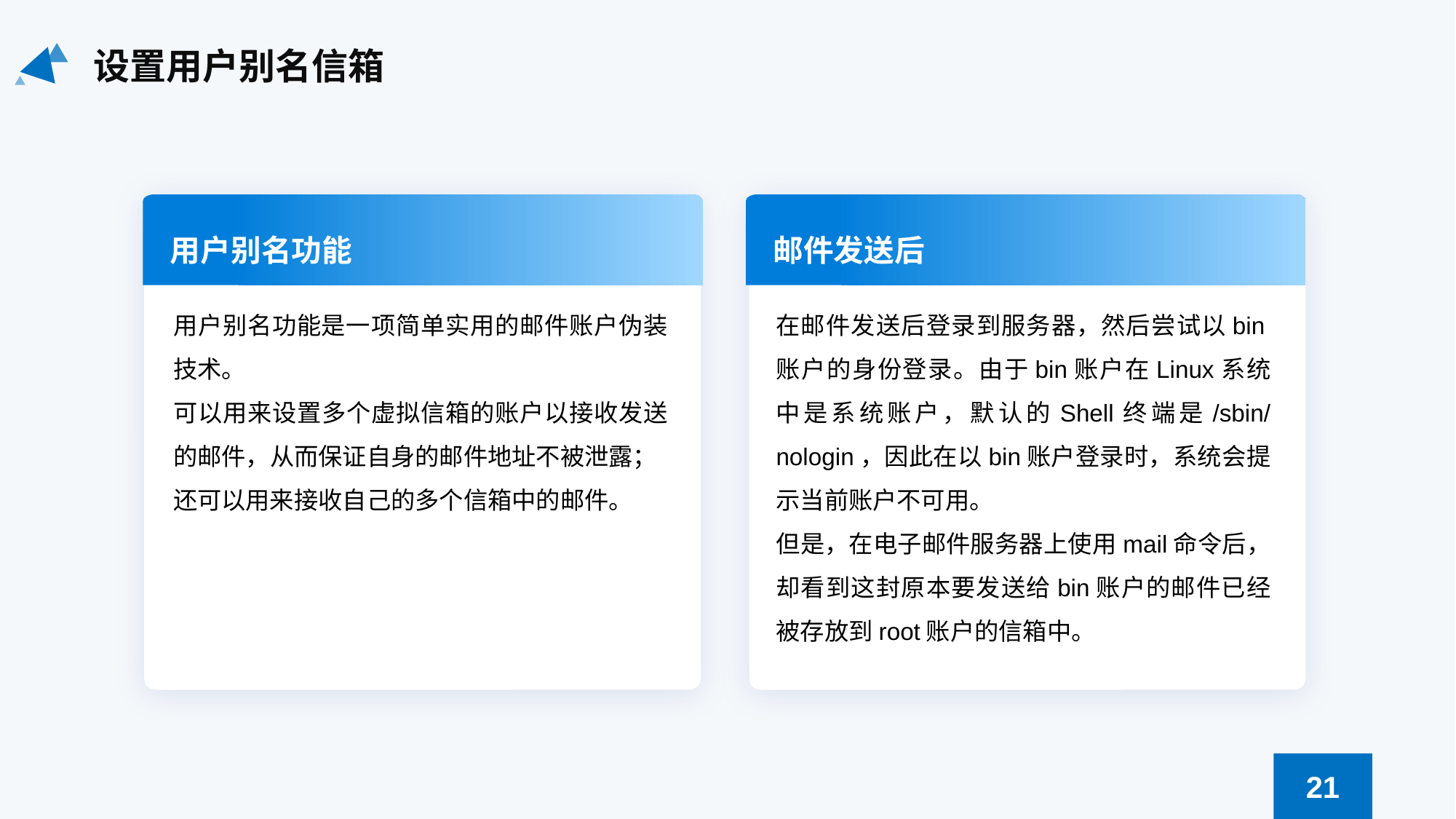

设置用户别名信箱

用户别名功能
邮件发送后
用户别名功能是一项简单实用的邮件账户伪装技术。
可以用来设置多个虚拟信箱的账户以接收发送的邮件，从而保证自身的邮件地址不被泄露；
还可以用来接收自己的多个信箱中的邮件。
在邮件发送后登录到服务器，然后尝试以bin账户的身份登录。由于bin账户在Linux系统中是系统账户，默认的Shell终端是/sbin/nologin，因此在以bin账户登录时，系统会提示当前账户不可用。
但是，在电子邮件服务器上使用mail命令后，却看到这封原本要发送给bin账户的邮件已经被存放到root账户的信箱中。

21